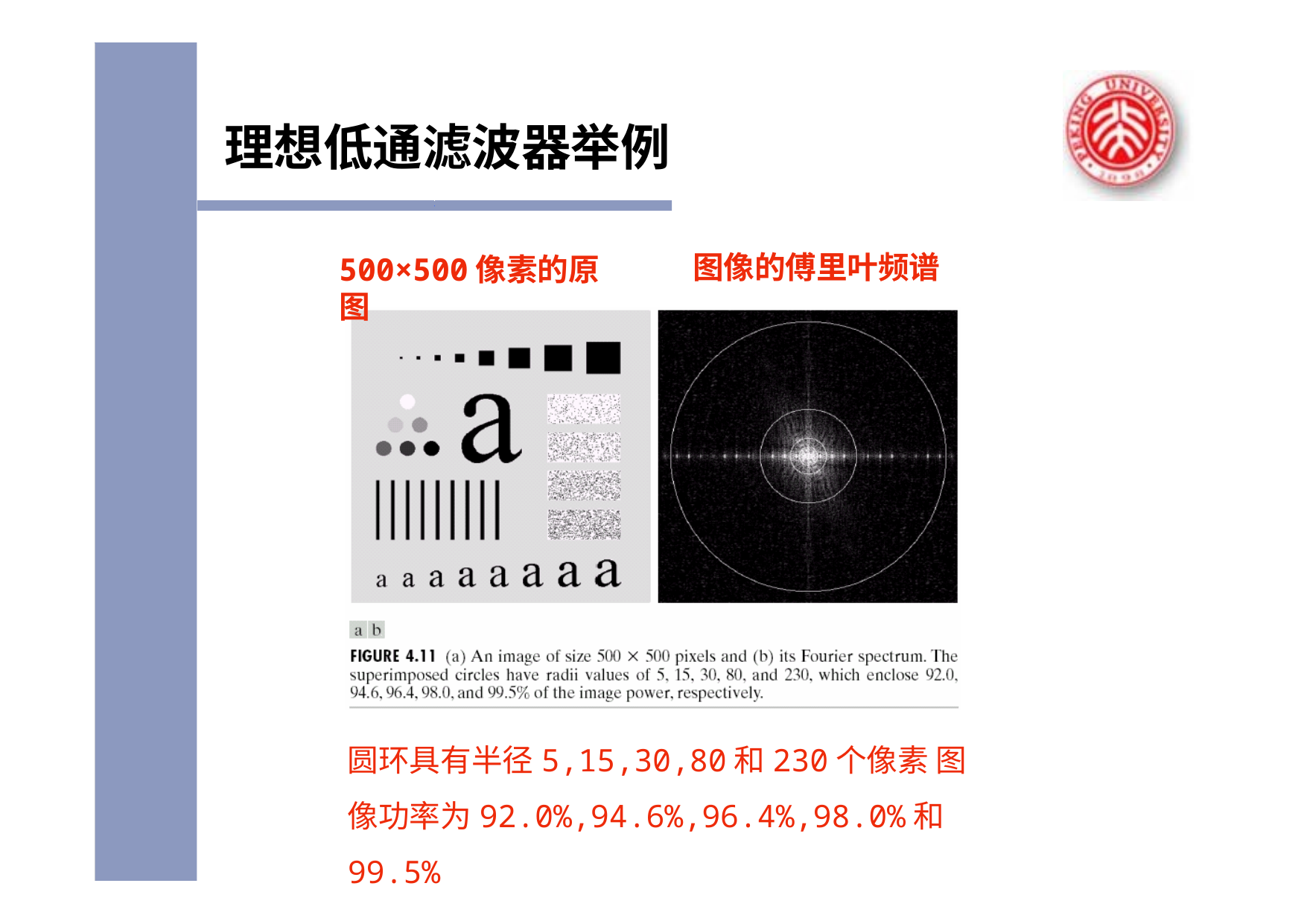

# 理想低通滤波器举例

图像的傅里叶频谱
500×500像素的原图

圆环具有半径5,15,30,80和230个像素 图像功率为92.0%,94.6%,96.4%,98.0%和99.5%